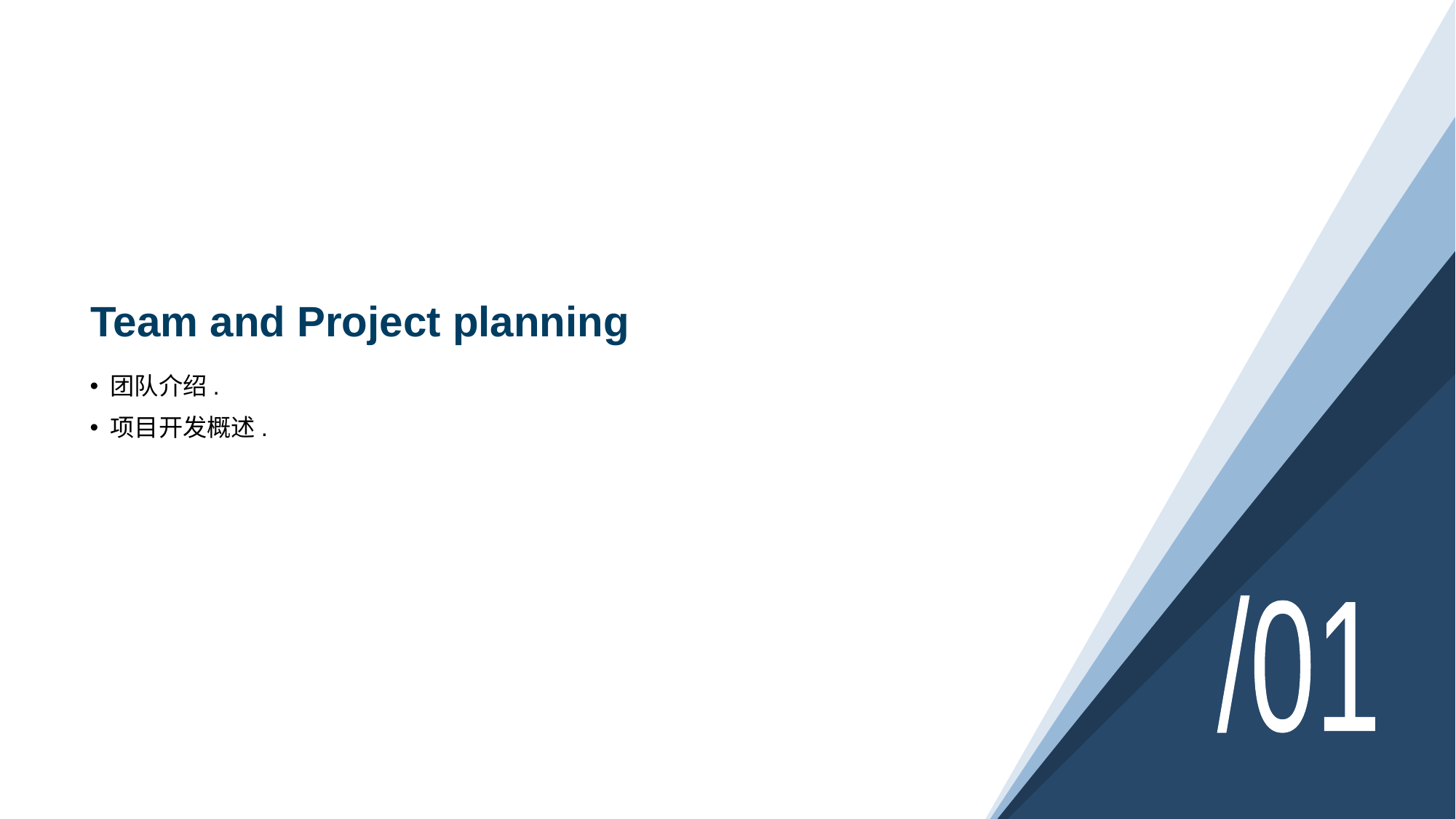

# Team and Project planning
团队介绍.
项目开发概述.
/01